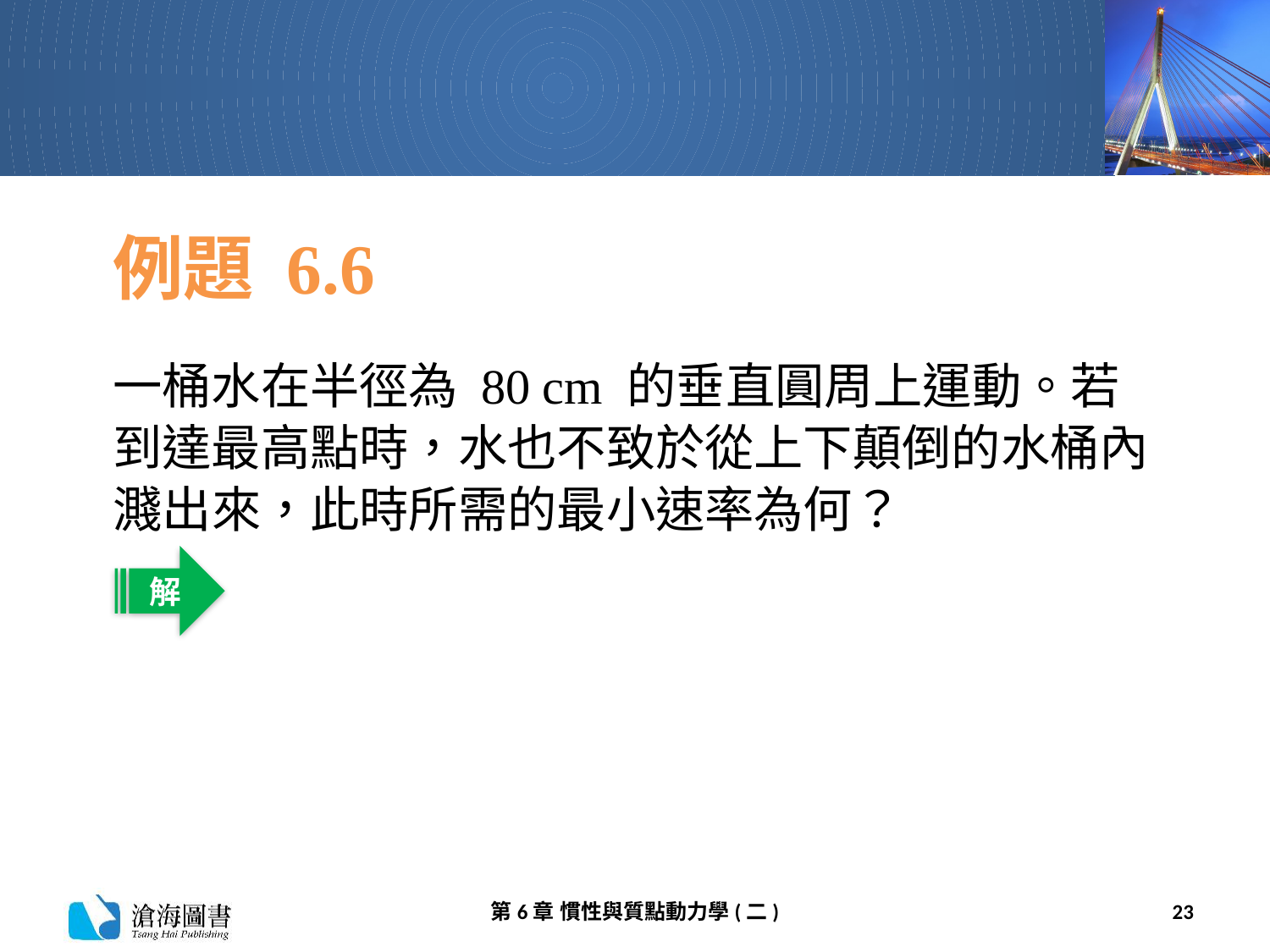

# 例題 6.6
一桶水在半徑為 80 cm 的垂直圓周上運動。若到達最高點時，水也不致於從上下顛倒的水桶內濺出來，此時所需的最小速率為何？

解
第6章 慣性與質點動力學(二)
23